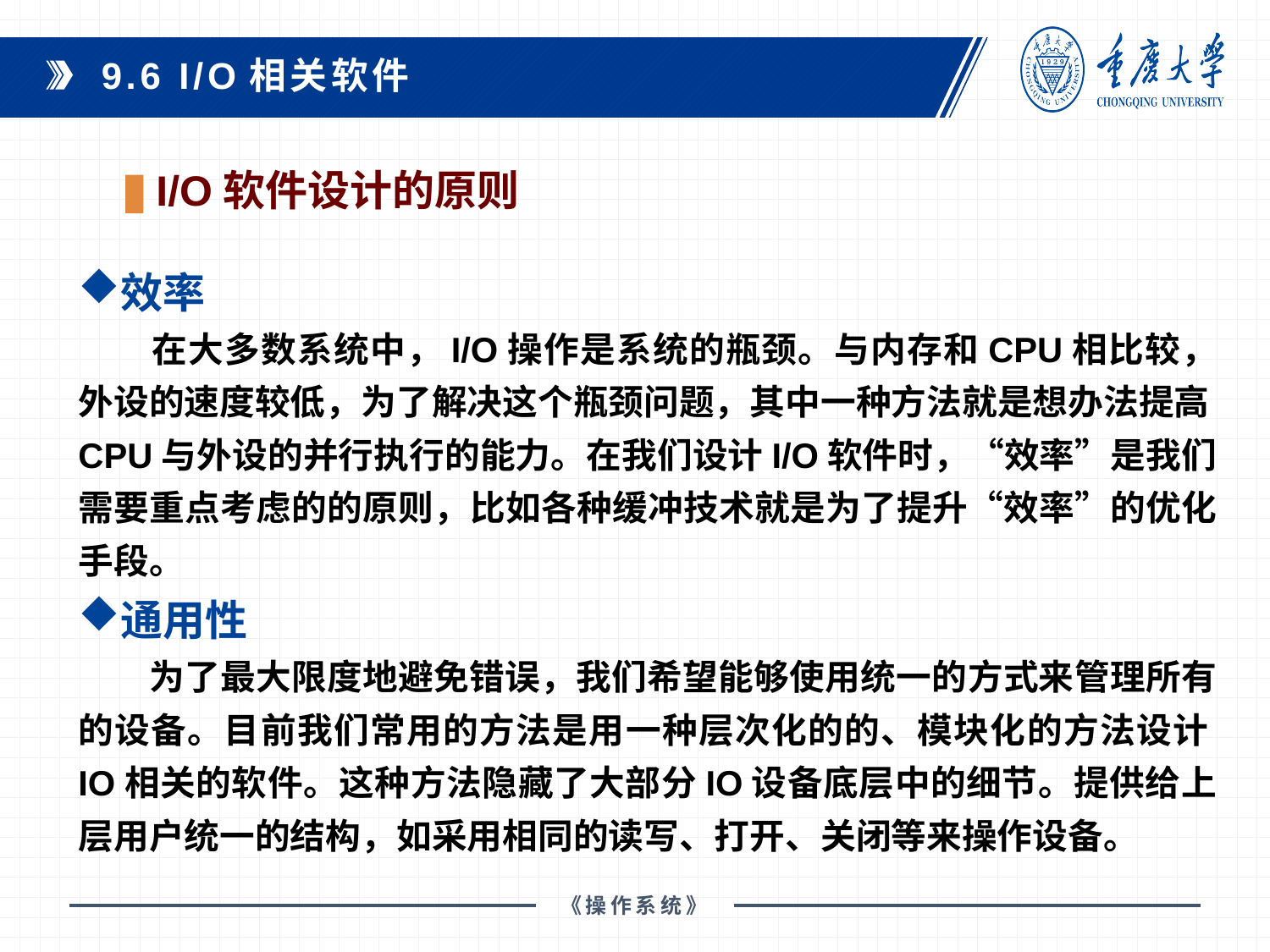

9.6 I/O相关软件
I/O软件设计的原则

效率
   在大多数系统中，I/O操作是系统的瓶颈。与内存和CPU相比较，外设的速度较低，为了解决这个瓶颈问题，其中一种方法就是想办法提高CPU与外设的并行执行的能力。在我们设计I/O软件时，“效率”是我们需要重点考虑的的原则，比如各种缓冲技术就是为了提升“效率”的优化手段。
通用性
   为了最大限度地避免错误，我们希望能够使用统一的方式来管理所有的设备。目前我们常用的方法是用一种层次化的的、模块化的方法设计IO相关的软件。这种方法隐藏了大部分IO设备底层中的细节。提供给上层用户统一的结构，如采用相同的读写、打开、关闭等来操作设备。